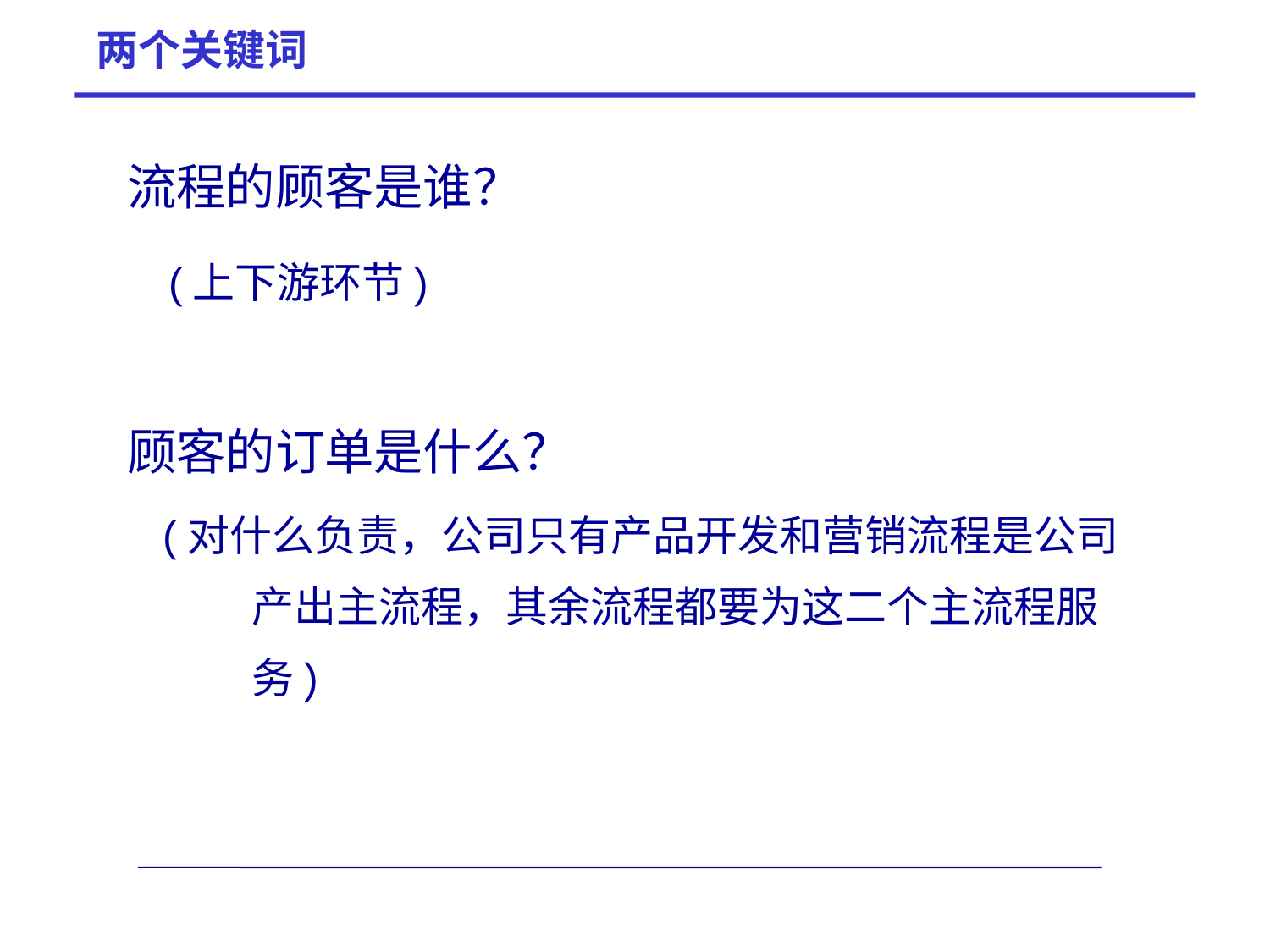

# 两个关键词
流程的顾客是谁？
   (上下游环节)

顾客的订单是什么？
   (对什么负责，公司只有产品开发和营销流程是公司产出主流程，其余流程都要为这二个主流程服务)